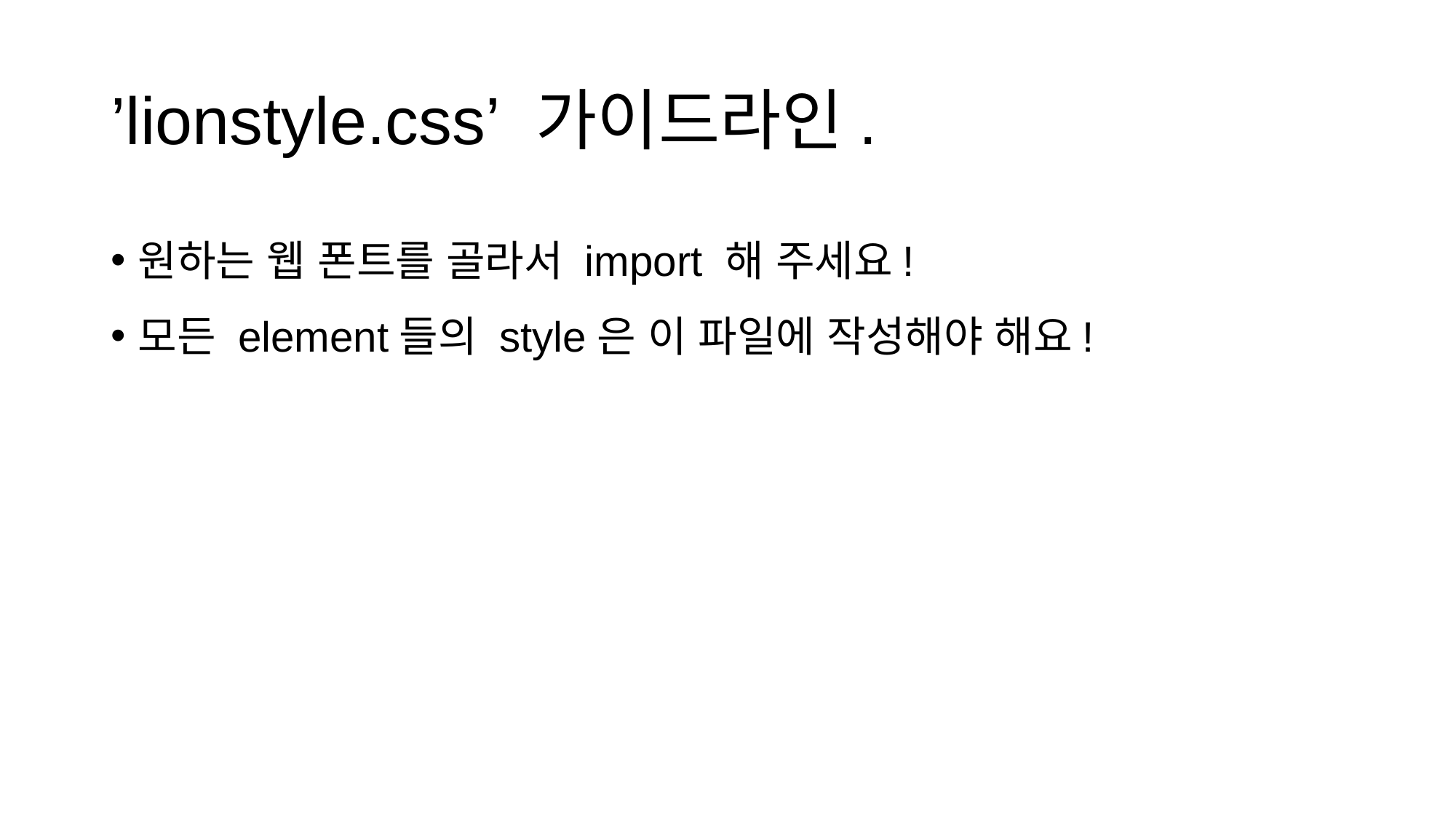

# ’lionstyle.css’ 가이드라인.
원하는 웹 폰트를 골라서 import 해 주세요!
모든 element들의 style은 이 파일에 작성해야 해요!